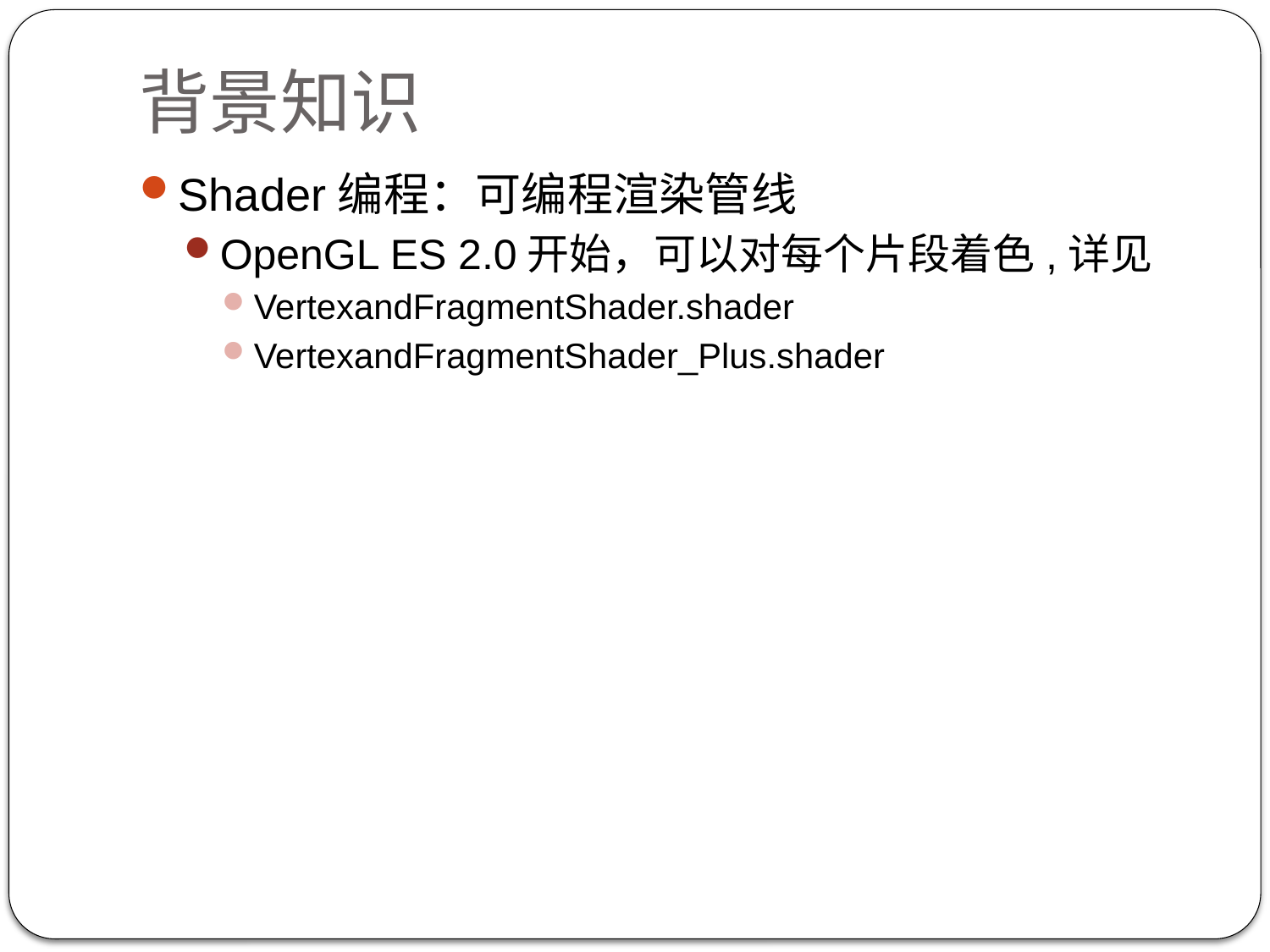

# 背景知识
Shader编程：可编程渲染管线
OpenGL ES 2.0开始，可以对每个片段着色,详见
VertexandFragmentShader.shader
VertexandFragmentShader_Plus.shader